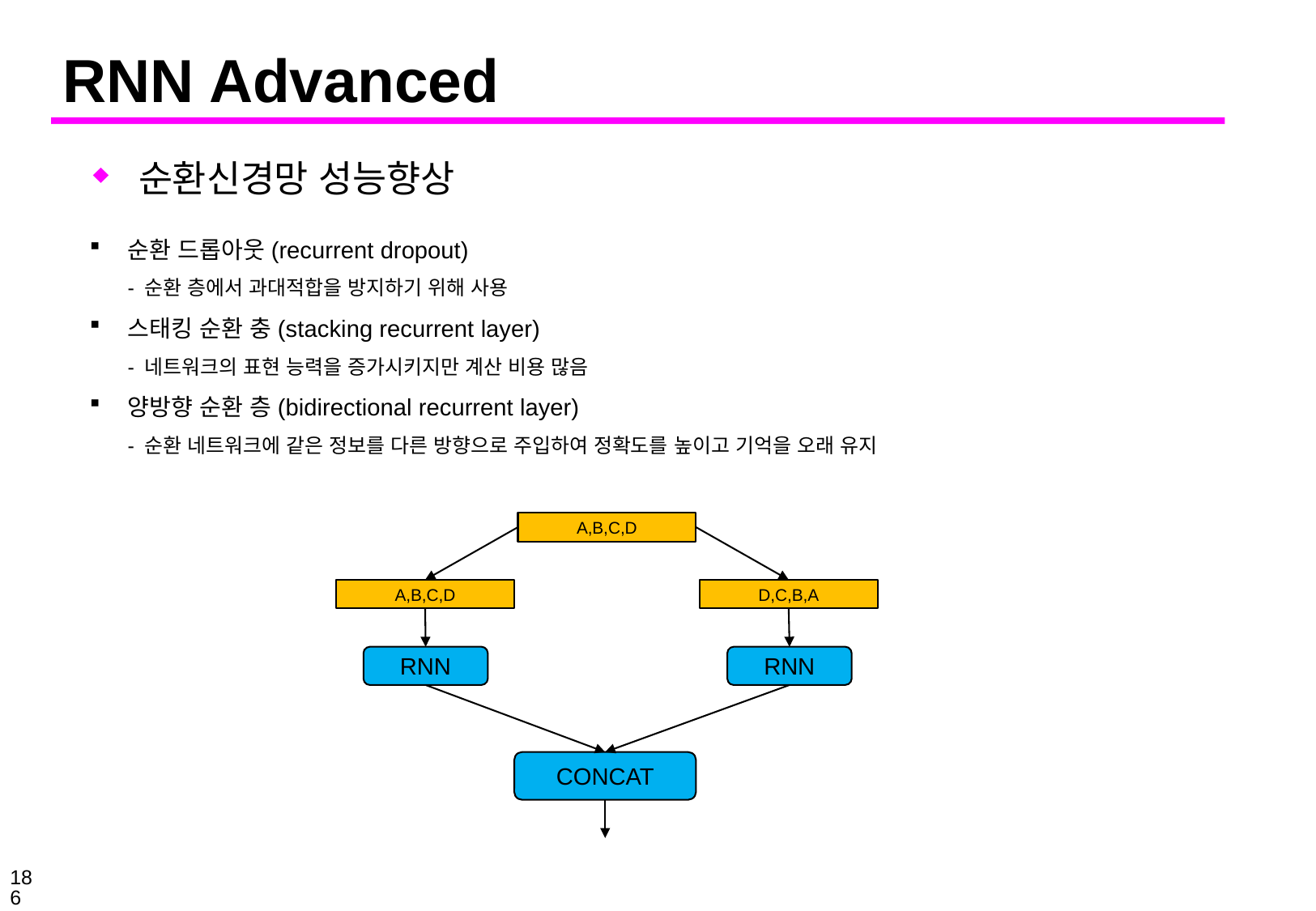

# RNN Advanced
순환신경망 성능향상
순환 드롭아웃(recurrent dropout)
- 순환 층에서 과대적합을 방지하기 위해 사용
스태킹 순환 충(stacking recurrent layer)
- 네트워크의 표현 능력을 증가시키지만 계산 비용 많음
양방향 순환 층(bidirectional recurrent layer)
- 순환 네트워크에 같은 정보를 다른 방향으로 주입하여 정확도를 높이고 기억을 오래 유지
A,B,C,D
A,B,C,D
D,C,B,A
RNN
RNN
CONCAT
186